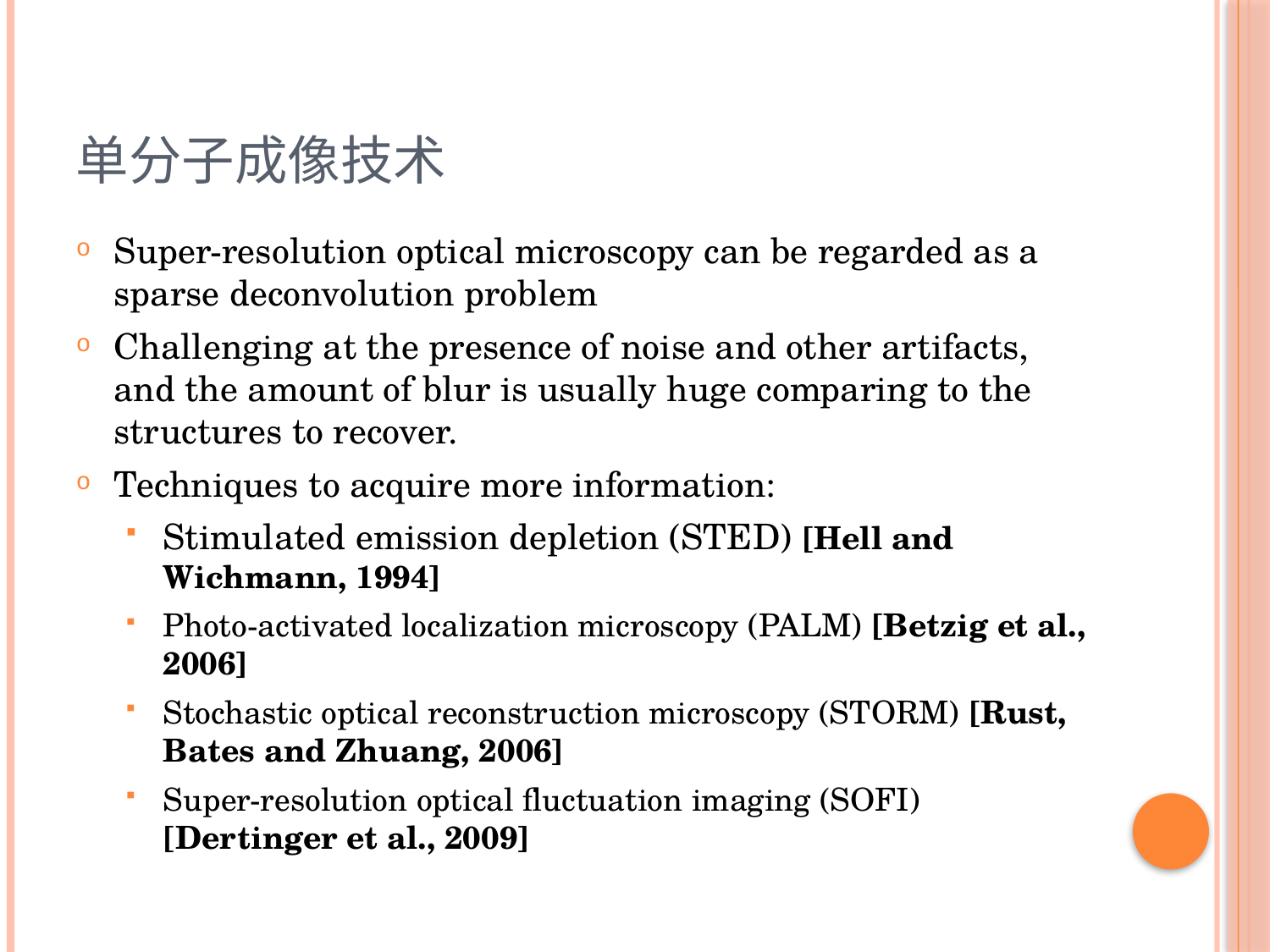

# 单分子成像技术
Super-resolution optical microscopy can be regarded as a sparse deconvolution problem
Challenging at the presence of noise and other artifacts, and the amount of blur is usually huge comparing to the structures to recover.
Techniques to acquire more information:
Stimulated emission depletion (STED) [Hell and Wichmann, 1994]
Photo-activated localization microscopy (PALM) [Betzig et al., 2006]
Stochastic optical reconstruction microscopy (STORM) [Rust, Bates and Zhuang, 2006]
Super-resolution optical fluctuation imaging (SOFI) [Dertinger et al., 2009]